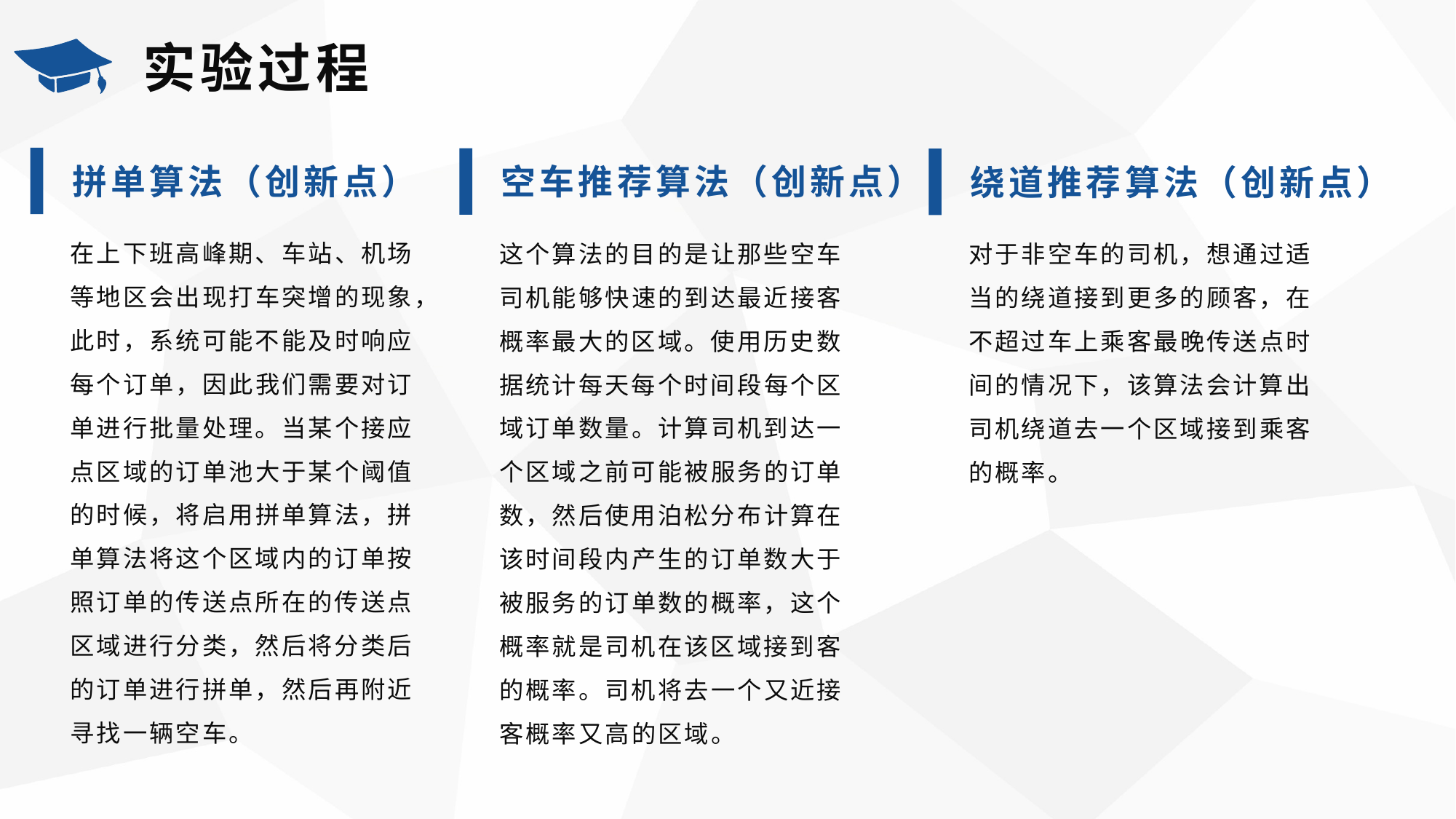

实验过程

拼单算法（创新点）
空车推荐算法（创新点）
绕道推荐算法（创新点）
在上下班高峰期、车站、机场等地区会出现打车突增的现象，此时，系统可能不能及时响应每个订单，因此我们需要对订单进行批量处理。当某个接应点区域的订单池大于某个阈值的时候，将启用拼单算法，拼单算法将这个区域内的订单按照订单的传送点所在的传送点区域进行分类，然后将分类后的订单进行拼单，然后再附近寻找一辆空车。
这个算法的目的是让那些空车司机能够快速的到达最近接客概率最大的区域。使用历史数据统计每天每个时间段每个区域订单数量。计算司机到达一个区域之前可能被服务的订单数，然后使用泊松分布计算在该时间段内产生的订单数大于被服务的订单数的概率，这个概率就是司机在该区域接到客的概率。司机将去一个又近接客概率又高的区域。
对于非空车的司机，想通过适当的绕道接到更多的顾客，在不超过车上乘客最晚传送点时间的情况下，该算法会计算出司机绕道去一个区域接到乘客的概率。